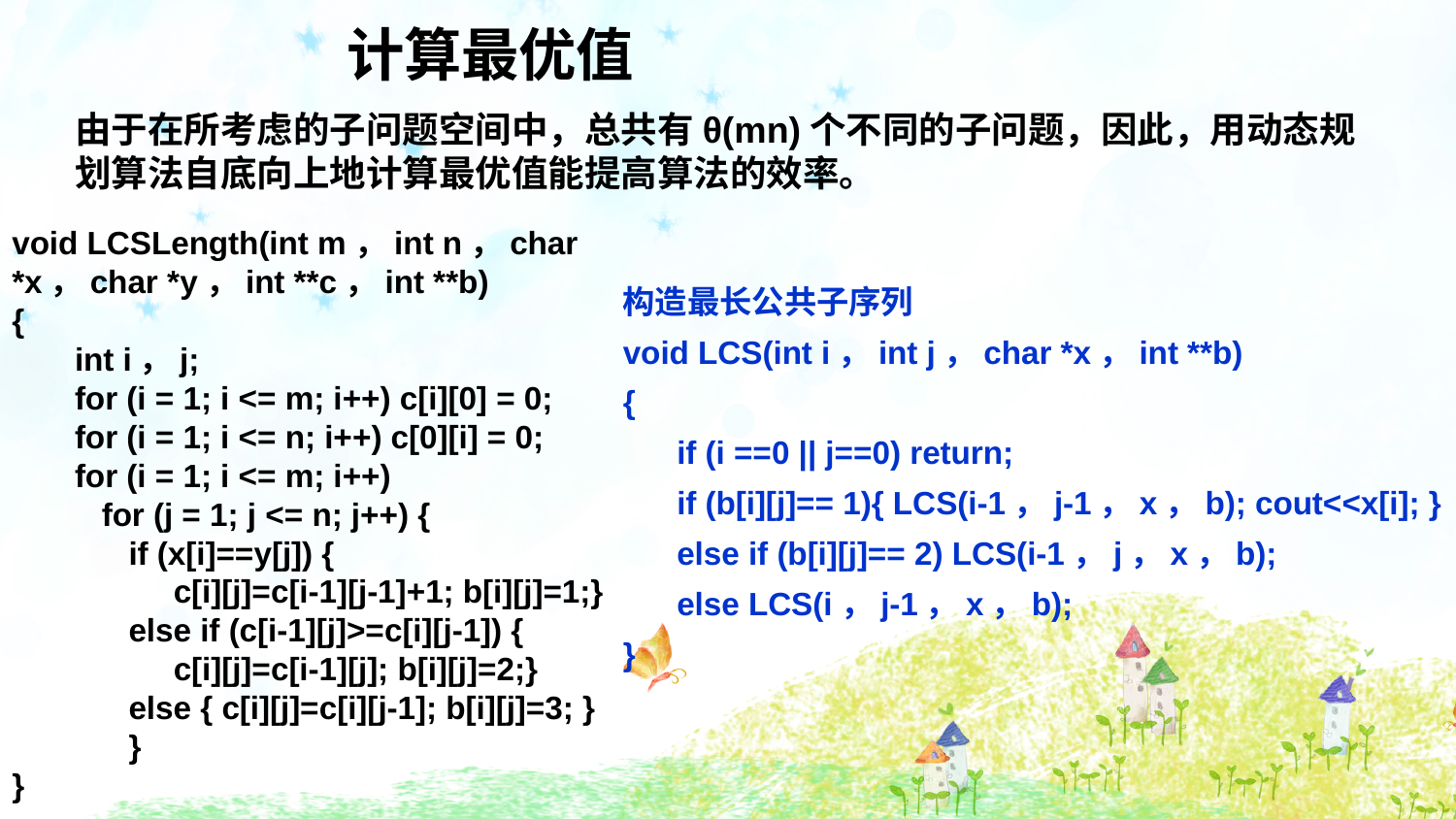

计算最优值
由于在所考虑的子问题空间中，总共有θ(mn)个不同的子问题，因此，用动态规划算法自底向上地计算最优值能提高算法的效率。
void LCSLength(int m，int n，char *x，char *y，int **c，int **b)
{
       int i，j;
       for (i = 1; i <= m; i++) c[i][0] = 0;
       for (i = 1; i <= n; i++) c[0][i] = 0;
       for (i = 1; i <= m; i++)
          for (j = 1; j <= n; j++) {
             if (x[i]==y[j]) {
                  c[i][j]=c[i-1][j-1]+1; b[i][j]=1;}
             else if (c[i-1][j]>=c[i][j-1]) {
                  c[i][j]=c[i-1][j]; b[i][j]=2;}
             else { c[i][j]=c[i][j-1]; b[i][j]=3; }
             }
}
构造最长公共子序列
void LCS(int i，int j，char *x，int **b)
{
      if (i ==0 || j==0) return;
      if (b[i][j]== 1){ LCS(i-1，j-1，x，b); cout<<x[i]; }
      else if (b[i][j]== 2) LCS(i-1，j，x，b);
      else LCS(i，j-1，x，b);
}